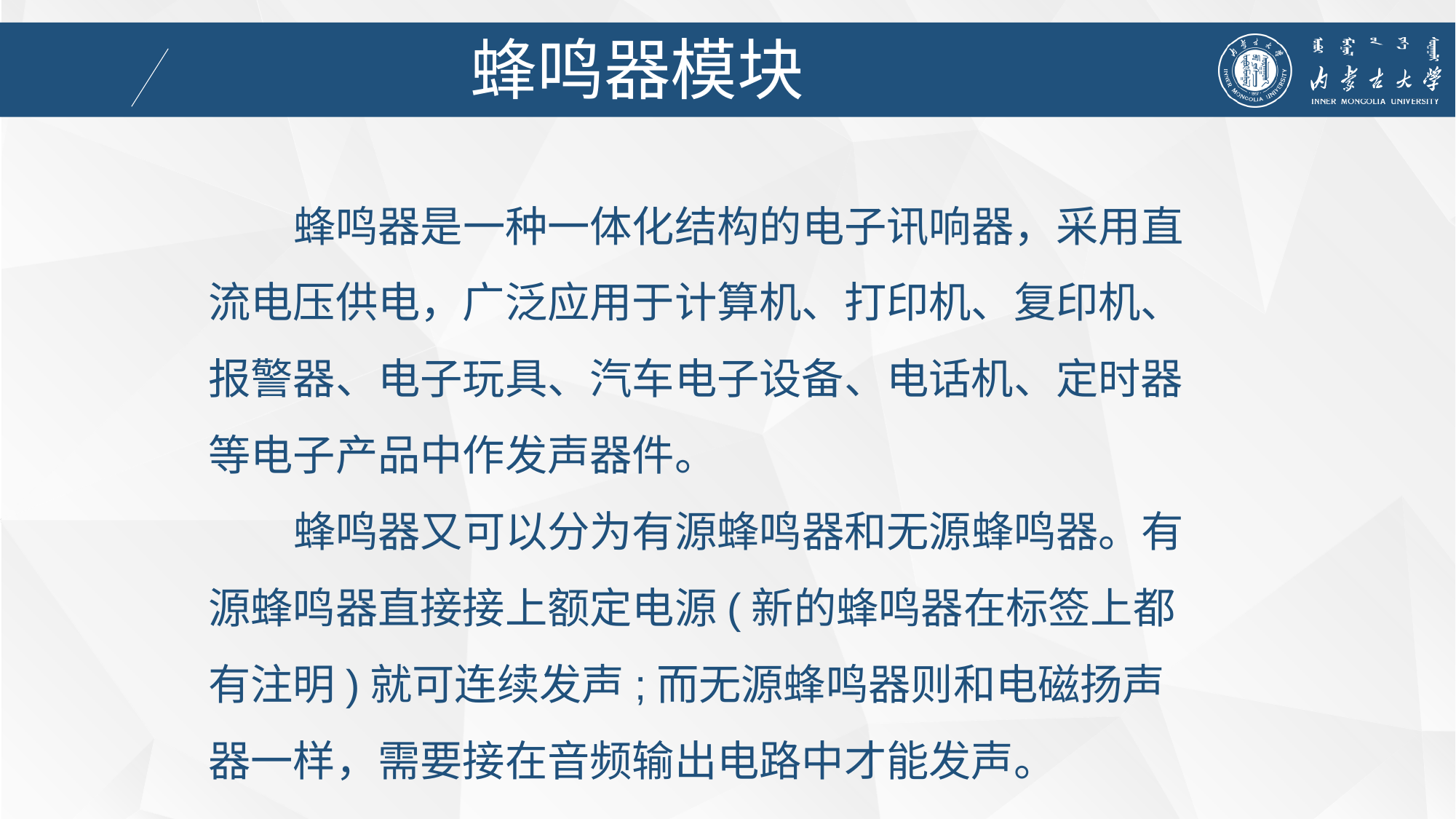

蜂鸣器模块
蜂鸣器是一种一体化结构的电子讯响器，采用直流电压供电，广泛应用于计算机、打印机、复印机、报警器、电子玩具、汽车电子设备、电话机、定时器等电子产品中作发声器件。
蜂鸣器又可以分为有源蜂鸣器和无源蜂鸣器。有源蜂鸣器直接接上额定电源(新的蜂鸣器在标签上都有注明)就可连续发声;而无源蜂鸣器则和电磁扬声器一样，需要接在音频输出电路中才能发声。